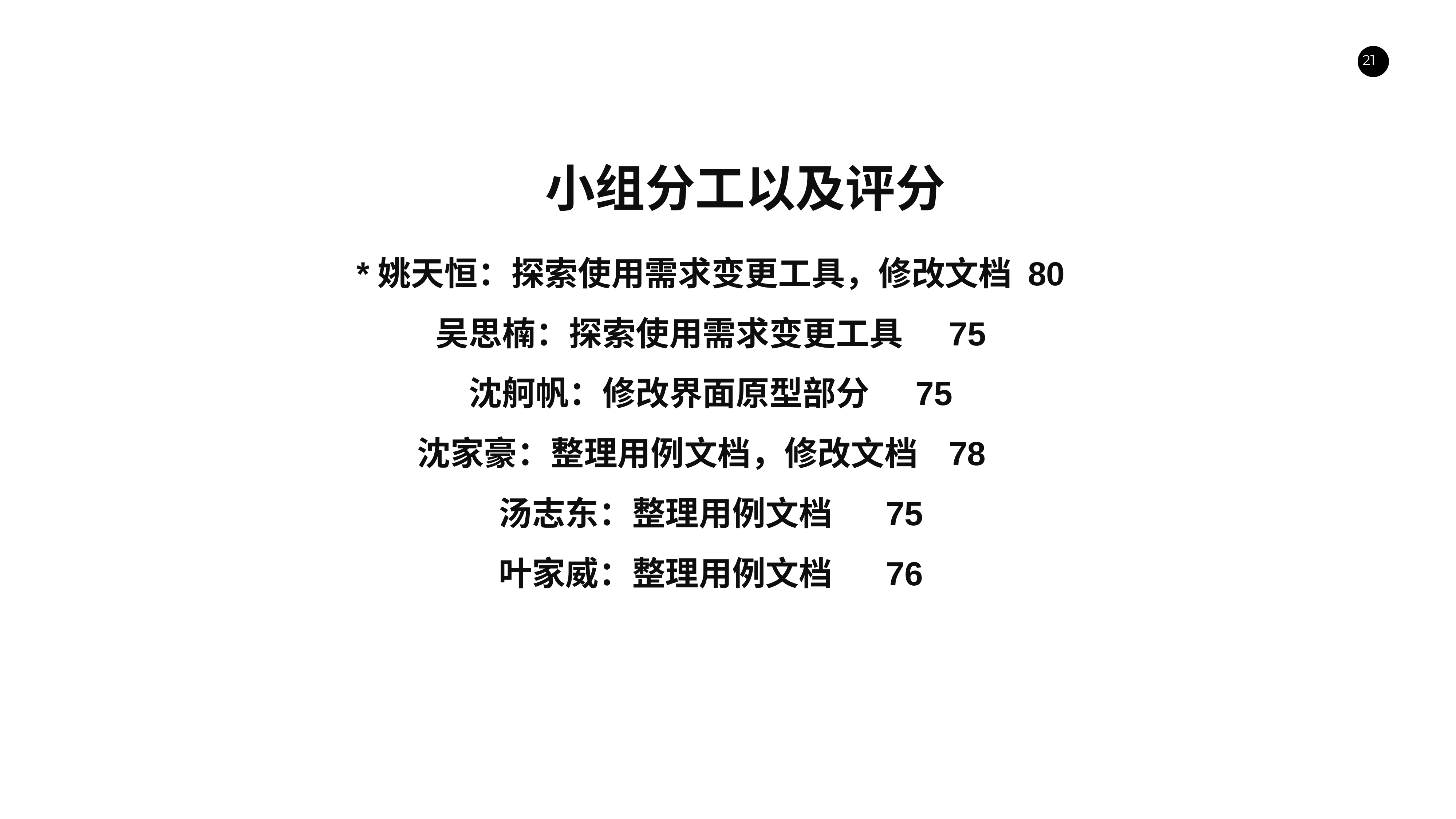

小组分工以及评分
*姚天恒：探索使用需求变更工具，修改文档 80
吴思楠：探索使用需求变更工具     75
沈舸帆：修改界面原型部分     75
沈家豪：整理用例文档，修改文档   78
汤志东：整理用例文档      75
叶家威：整理用例文档      76